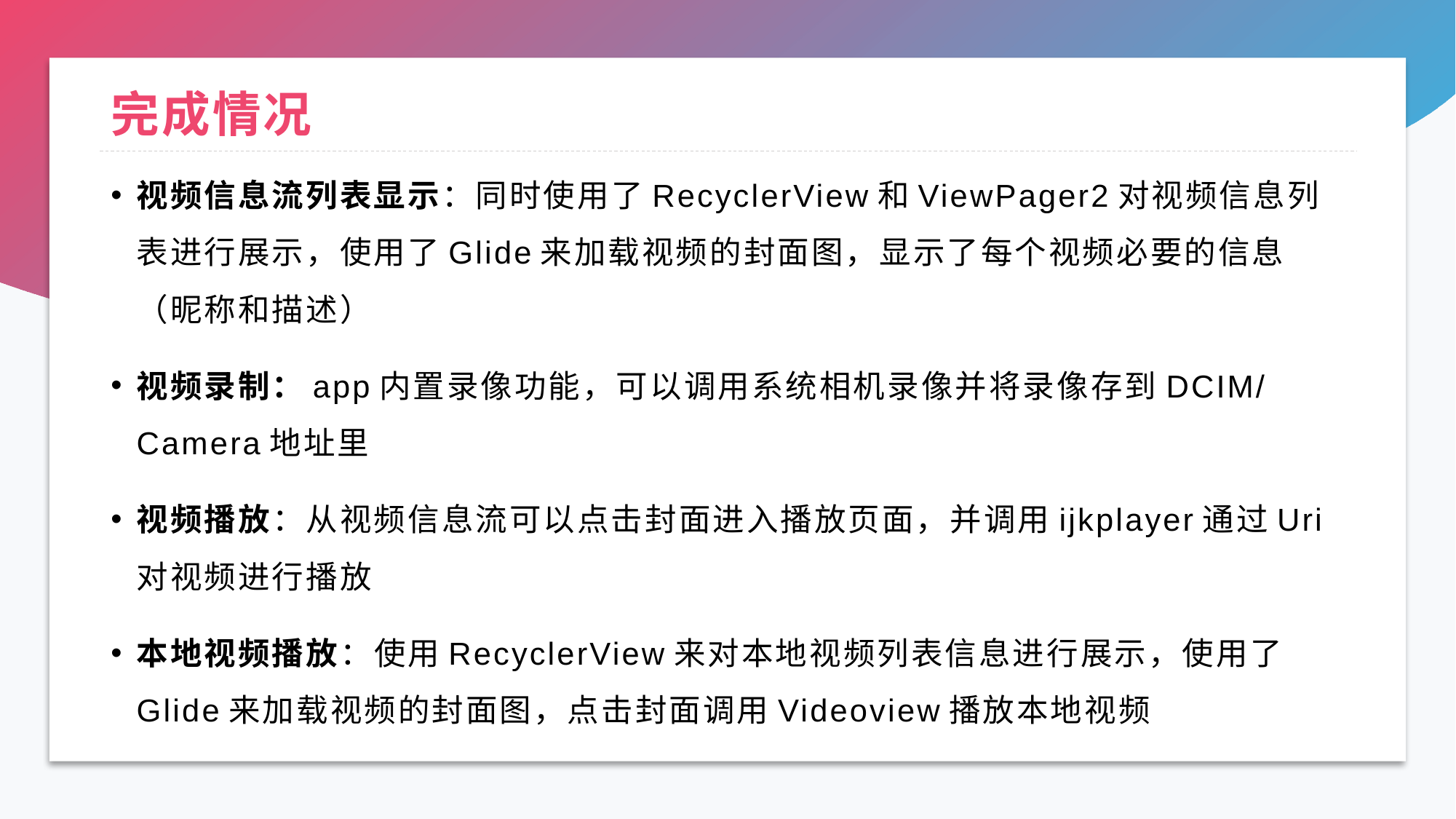

# 完成情况
视频信息流列表显示：同时使用了RecyclerView和ViewPager2对视频信息列表进行展示，使用了Glide来加载视频的封面图，显示了每个视频必要的信息（昵称和描述）
视频录制：app内置录像功能，可以调用系统相机录像并将录像存到DCIM/Camera地址里
视频播放：从视频信息流可以点击封面进入播放页面，并调用ijkplayer通过Uri对视频进行播放
本地视频播放：使用RecyclerView来对本地视频列表信息进行展示，使用了Glide来加载视频的封面图，点击封面调用Videoview播放本地视频